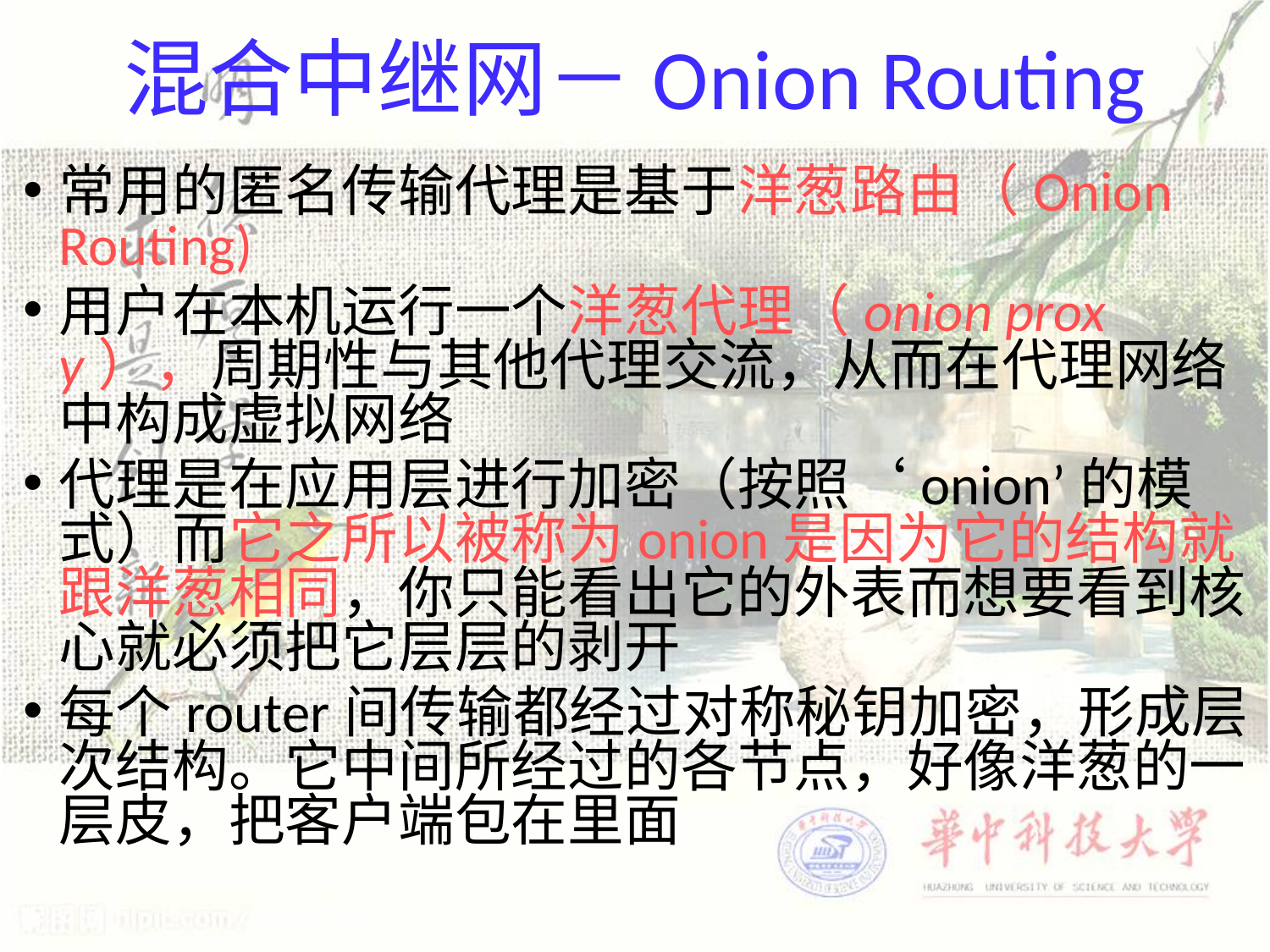

# 混合中继网－Onion Routing
常用的匿名传输代理是基于洋葱路由（Onion Routing)
用户在本机运行一个洋葱代理（onion proxy），周期性与其他代理交流，从而在代理网络中构成虚拟网络
代理是在应用层进行加密（按照‘onion’的模式）而它之所以被称为onion是因为它的结构就跟洋葱相同，你只能看出它的外表而想要看到核心就必须把它层层的剥开
每个router间传输都经过对称秘钥加密，形成层次结构。它中间所经过的各节点，好像洋葱的一层皮，把客户端包在里面